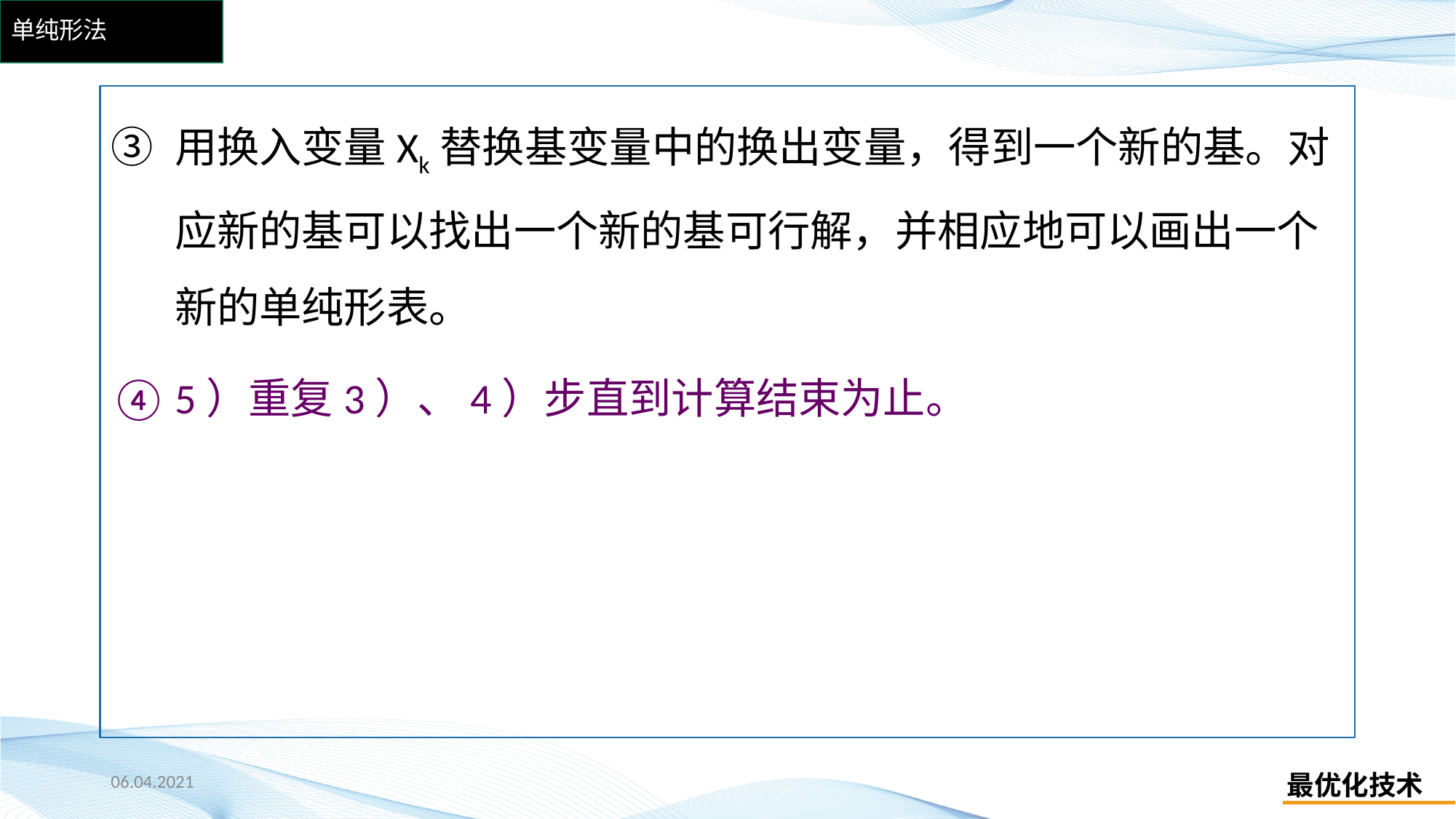

# 单纯形法
用换入变量Xk替换基变量中的换出变量，得到一个新的基。对应新的基可以找出一个新的基可行解，并相应地可以画出一个新的单纯形表。
5）重复3）、4）步直到计算结束为止。
06.04.2021